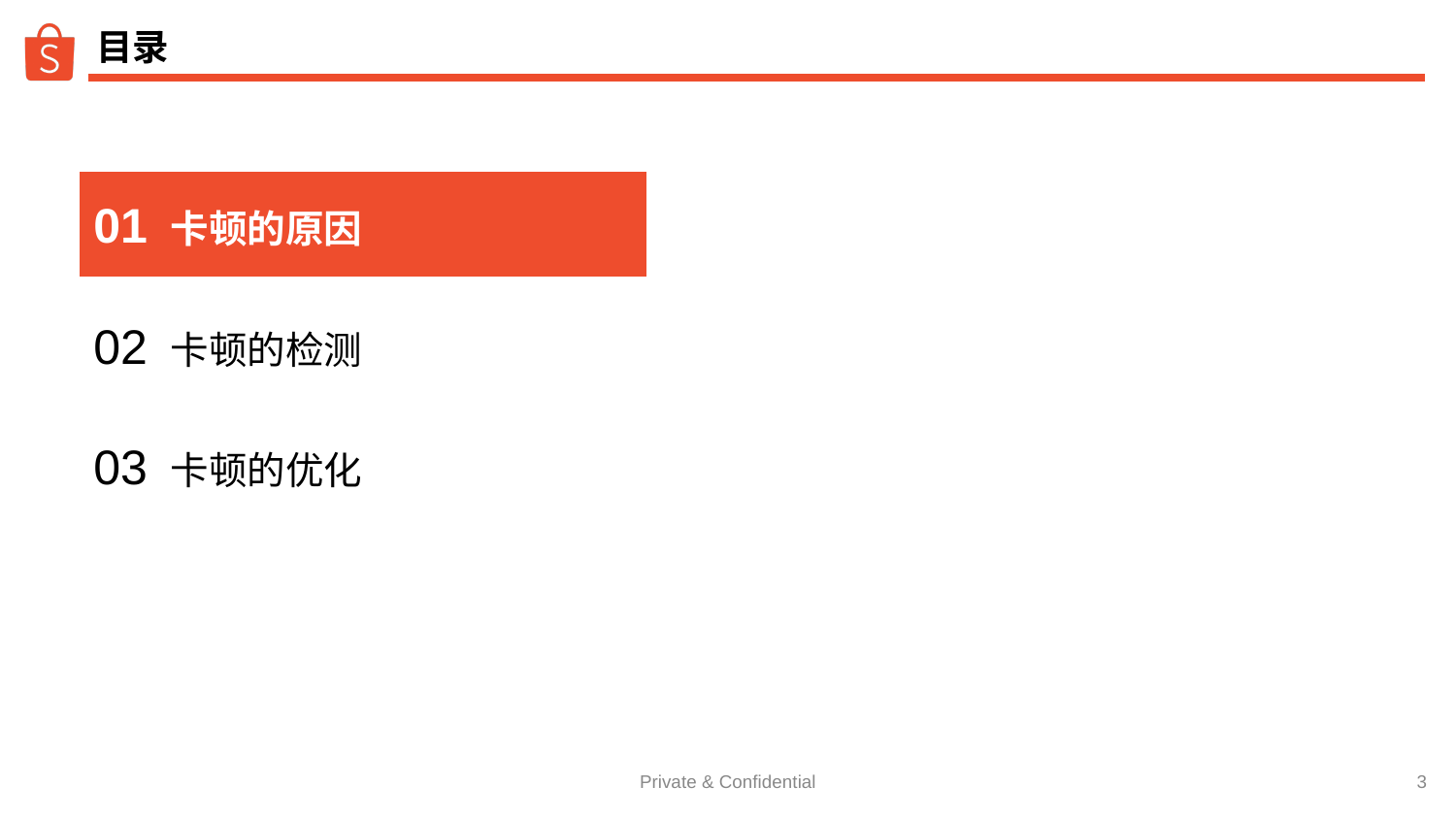

# 目录

01 卡顿的原因

02 卡顿的检测
03 卡顿的优化
3